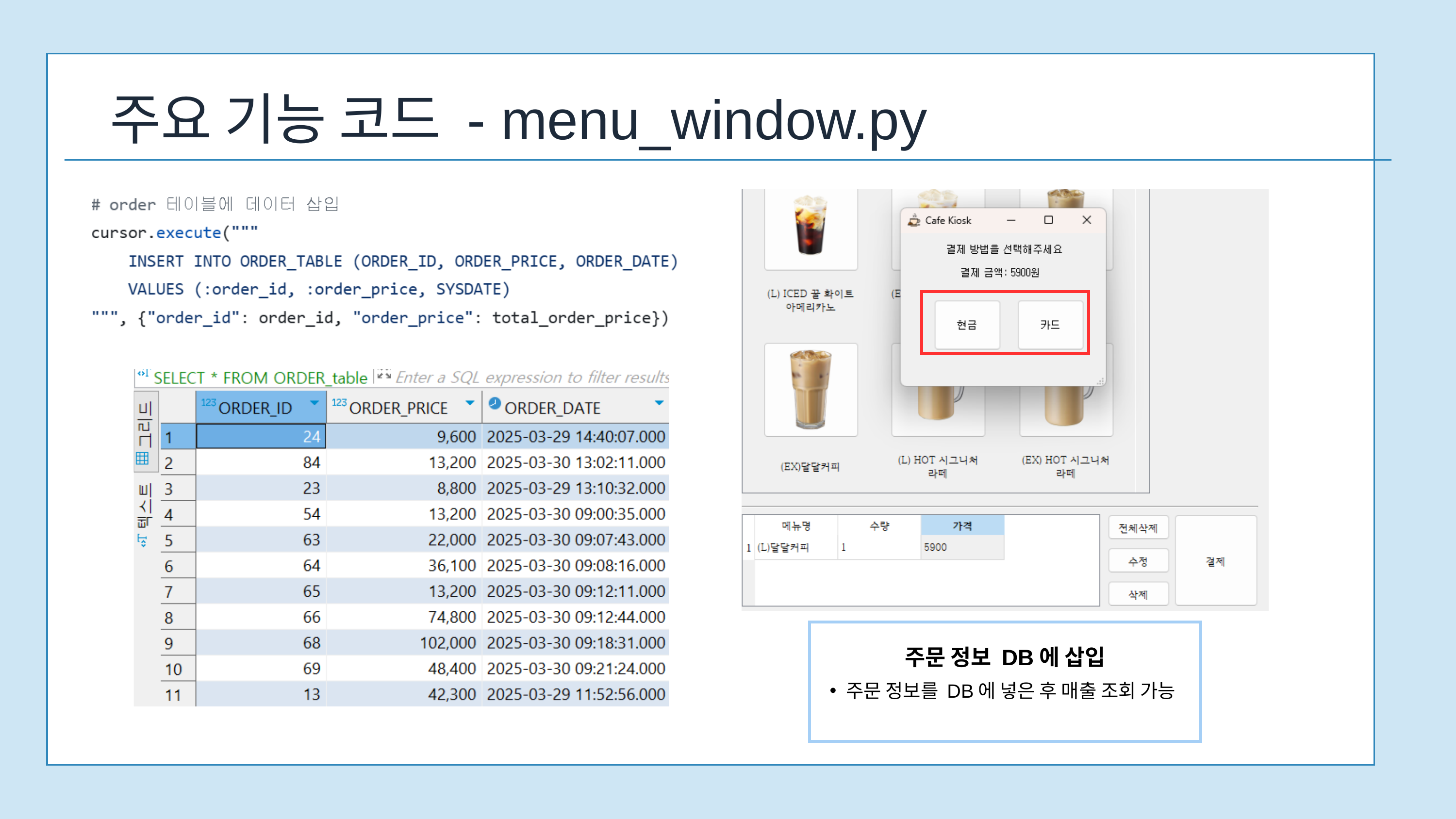

주요 기능 코드 - menu_window.py

주문 정보 DB에 삽입
주문 정보를 DB에 넣은 후 매출 조회 가능